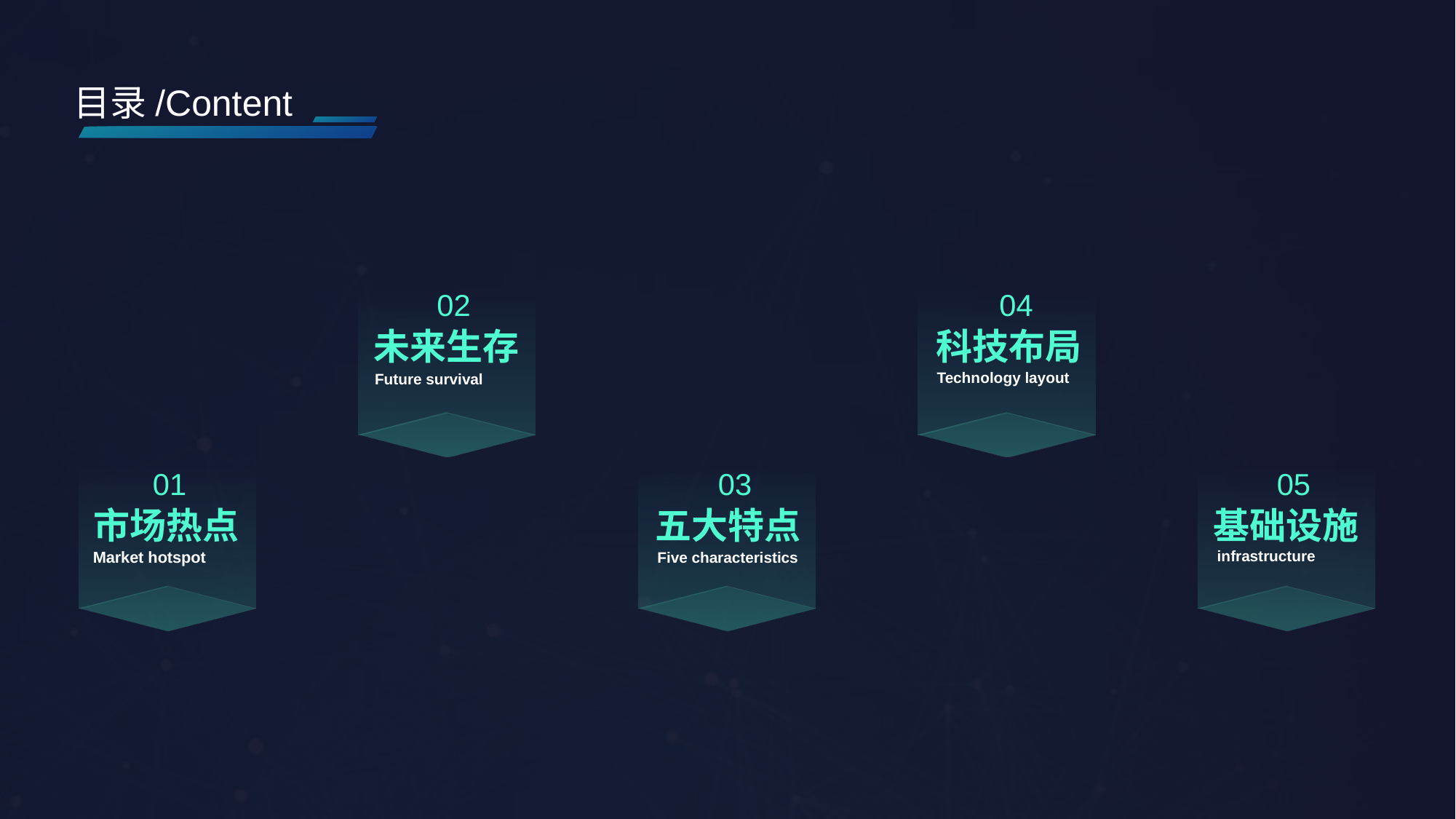

目录/Content

02
未来生存
Future survival
04
科技布局
Technology layout
01
市场热点
Market hotspot
03
五大特点
Five characteristics
05
基础设施
infrastructure